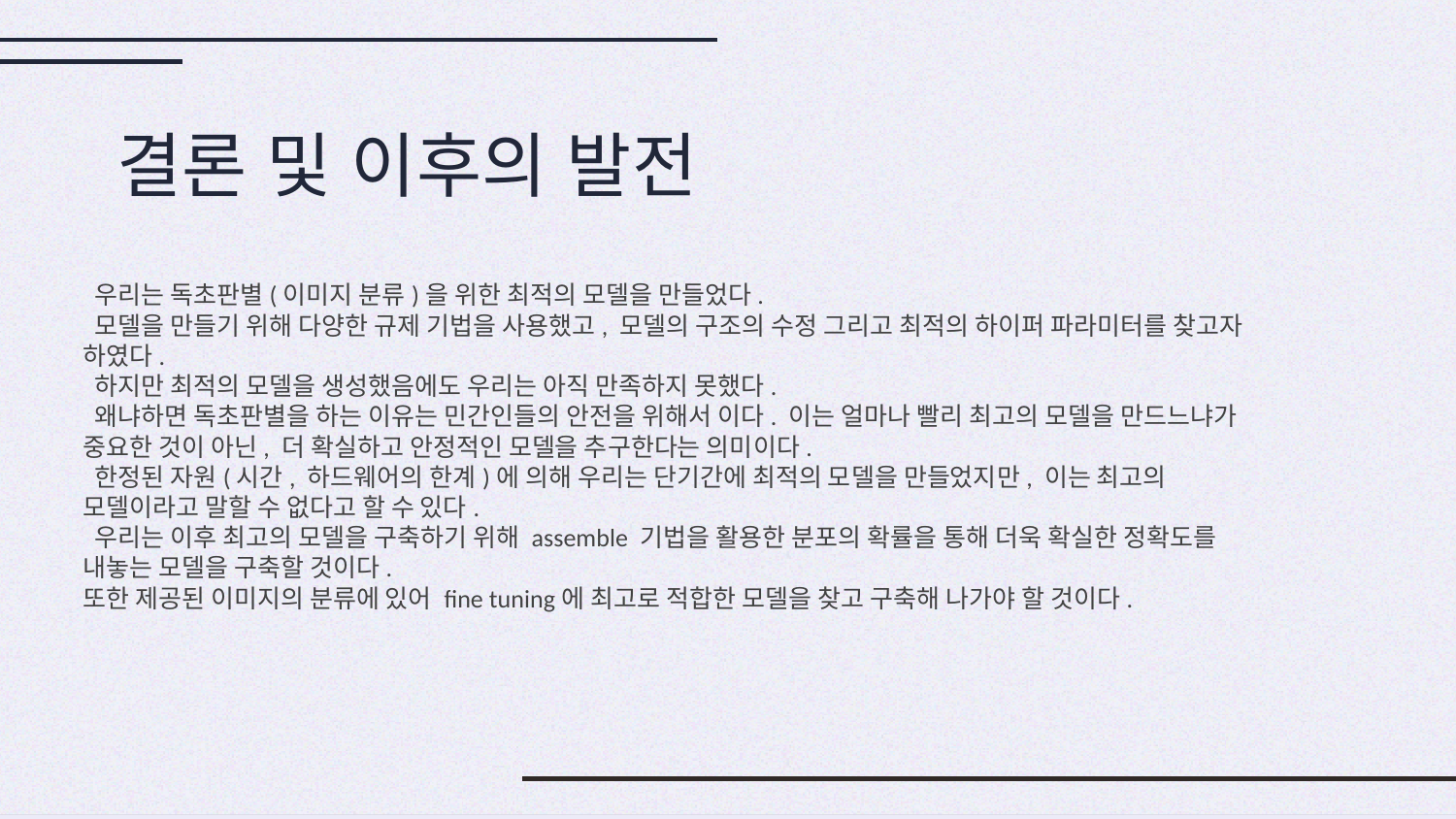

# 결론 및 이후의 발전
 우리는 독초판별(이미지 분류)을 위한 최적의 모델을 만들었다.
 모델을 만들기 위해 다양한 규제 기법을 사용했고, 모델의 구조의 수정 그리고 최적의 하이퍼 파라미터를 찾고자 하였다.
 하지만 최적의 모델을 생성했음에도 우리는 아직 만족하지 못했다.
 왜냐하면 독초판별을 하는 이유는 민간인들의 안전을 위해서 이다. 이는 얼마나 빨리 최고의 모델을 만드느냐가 중요한 것이 아닌, 더 확실하고 안정적인 모델을 추구한다는 의미이다.
 한정된 자원(시간, 하드웨어의 한계)에 의해 우리는 단기간에 최적의 모델을 만들었지만, 이는 최고의 모델이라고 말할 수 없다고 할 수 있다.
 우리는 이후 최고의 모델을 구축하기 위해 assemble 기법을 활용한 분포의 확률을 통해 더욱 확실한 정확도를 내놓는 모델을 구축할 것이다.
또한 제공된 이미지의 분류에 있어 fine tuning에 최고로 적합한 모델을 찾고 구축해 나가야 할 것이다.